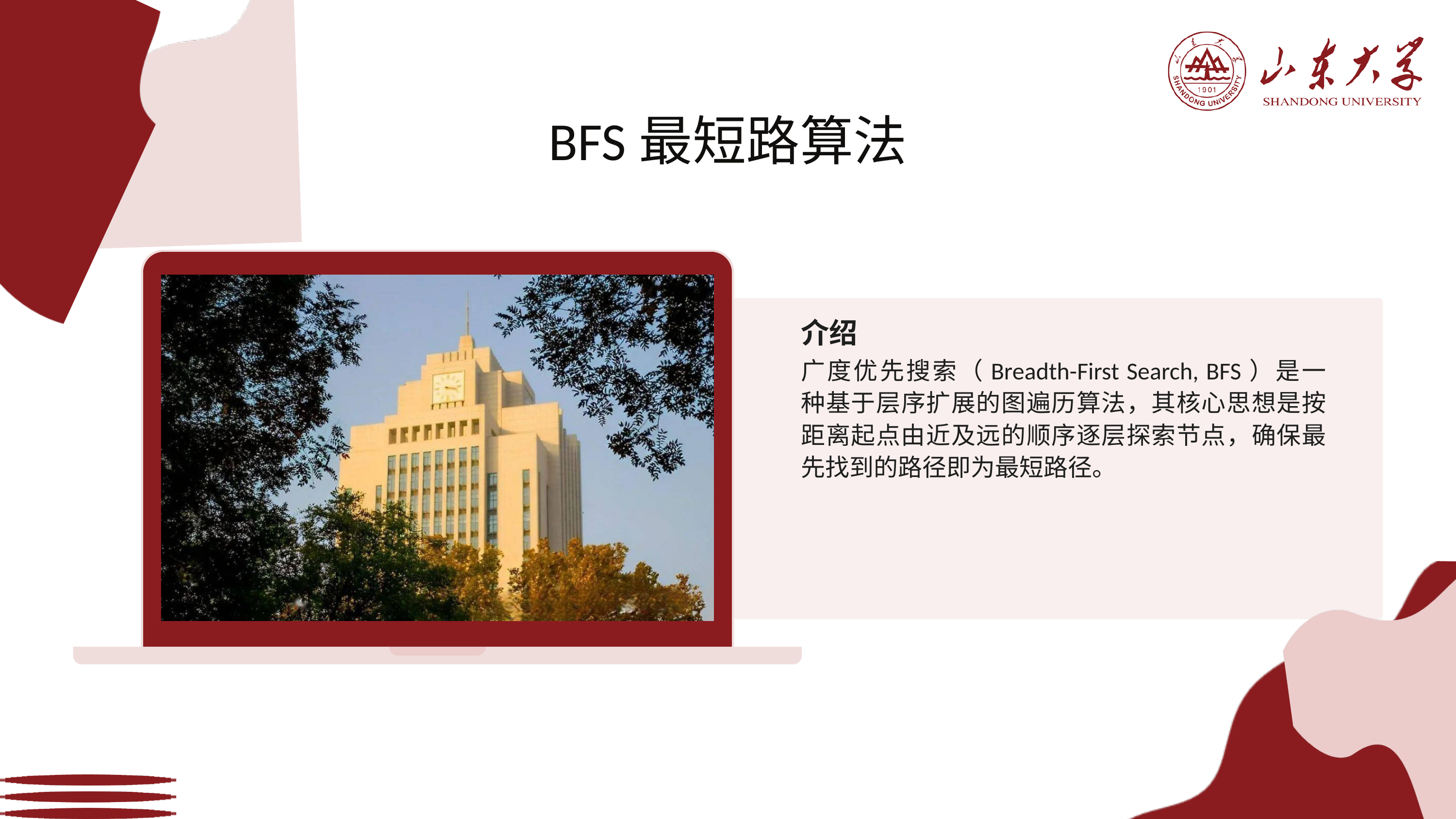

BFS最短路算法

介绍
广度优先搜索（Breadth-First Search, BFS）是一种基于层序扩展的图遍历算法，其核心思想是按距离起点由近及远的顺序逐层探索节点，确保最先找到的路径即为最短路径。